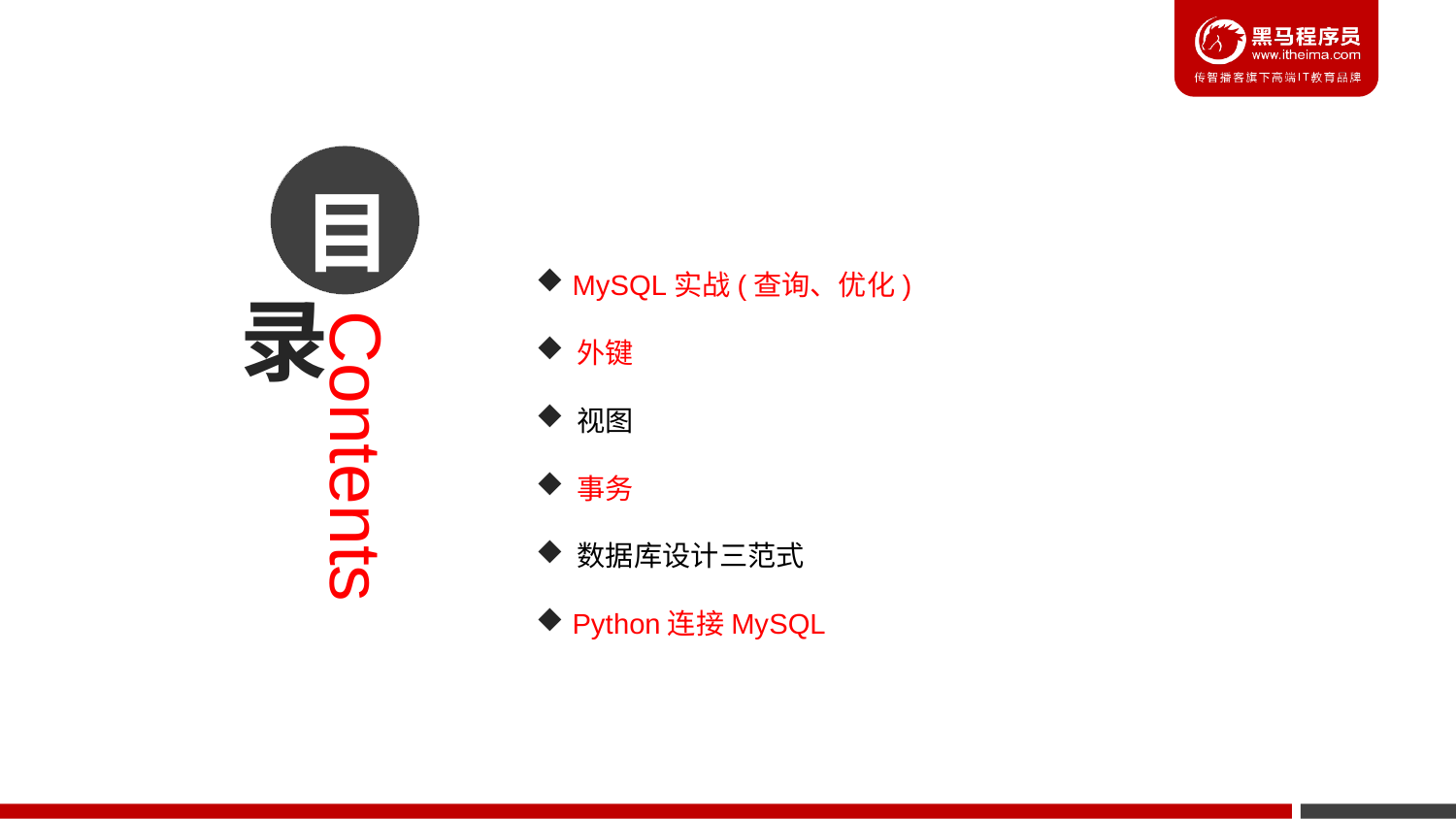

目
 MySQL实战(查询、优化)
 外键
 视图
 事务
 数据库设计三范式
 Python连接MySQL
录
Contents